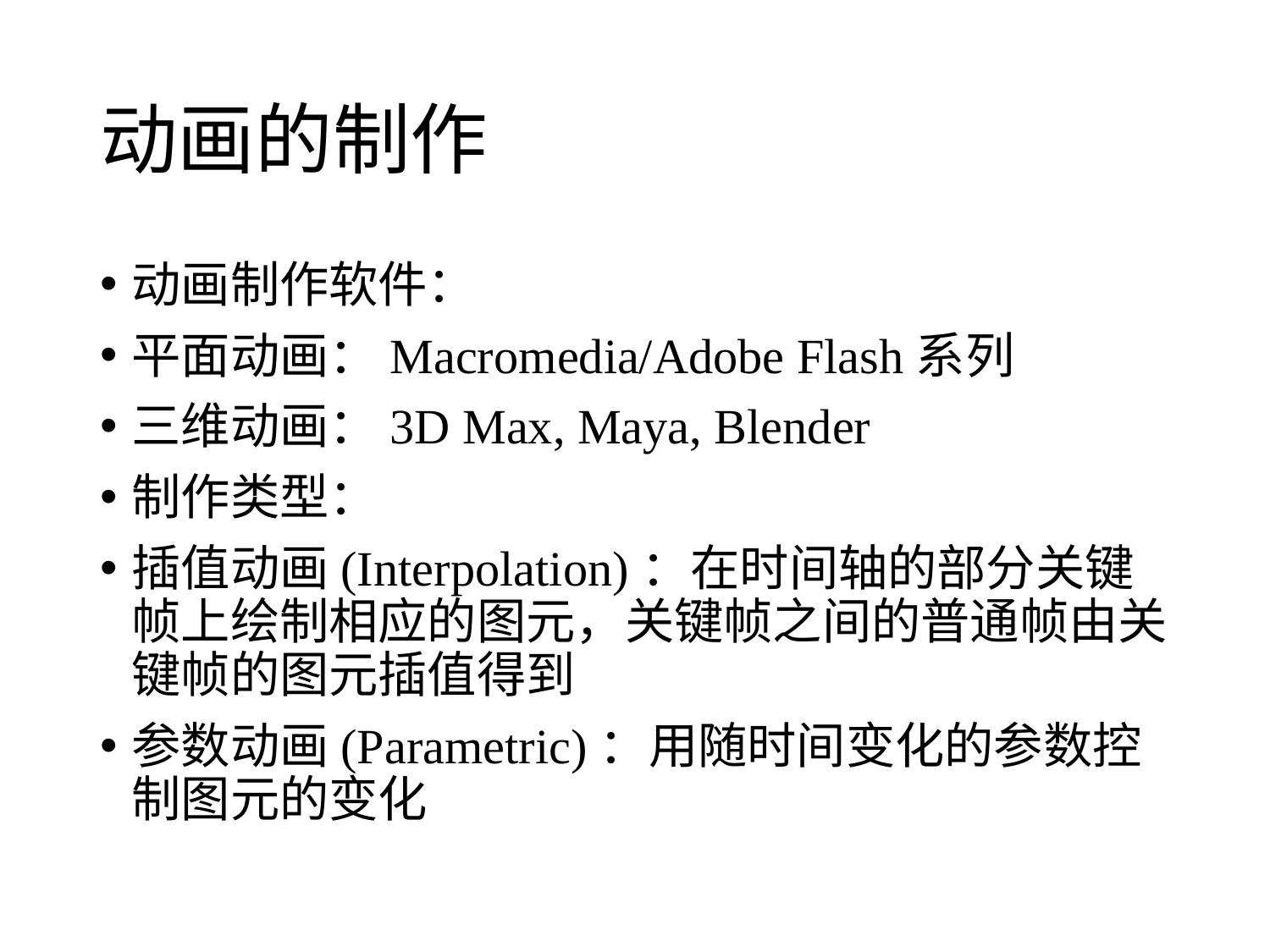

# 动画的制作
动画制作软件：
平面动画：Macromedia/Adobe Flash系列
三维动画：3D Max, Maya, Blender
制作类型：
插值动画(Interpolation)：在时间轴的部分关键帧上绘制相应的图元，关键帧之间的普通帧由关键帧的图元插值得到
参数动画(Parametric)：用随时间变化的参数控制图元的变化